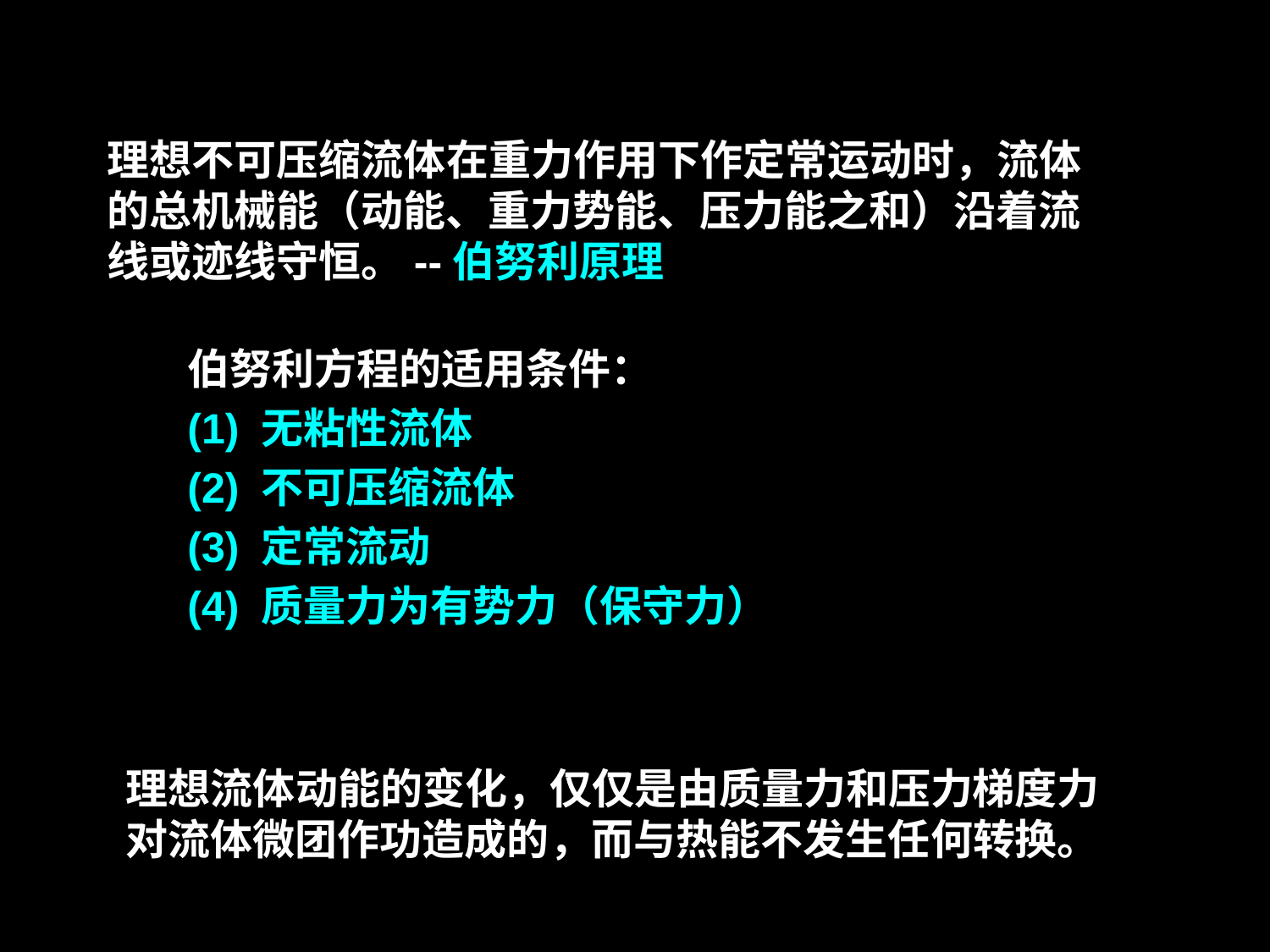

理想不可压缩流体在重力作用下作定常运动时，流体的总机械能（动能、重力势能、压力能之和）沿着流线或迹线守恒。--伯努利原理
伯努利方程的适用条件：
(1) 无粘性流体
(2) 不可压缩流体
(3) 定常流动
(4) 质量力为有势力（保守力）
理想流体动能的变化，仅仅是由质量力和压力梯度力对流体微团作功造成的，而与热能不发生任何转换。